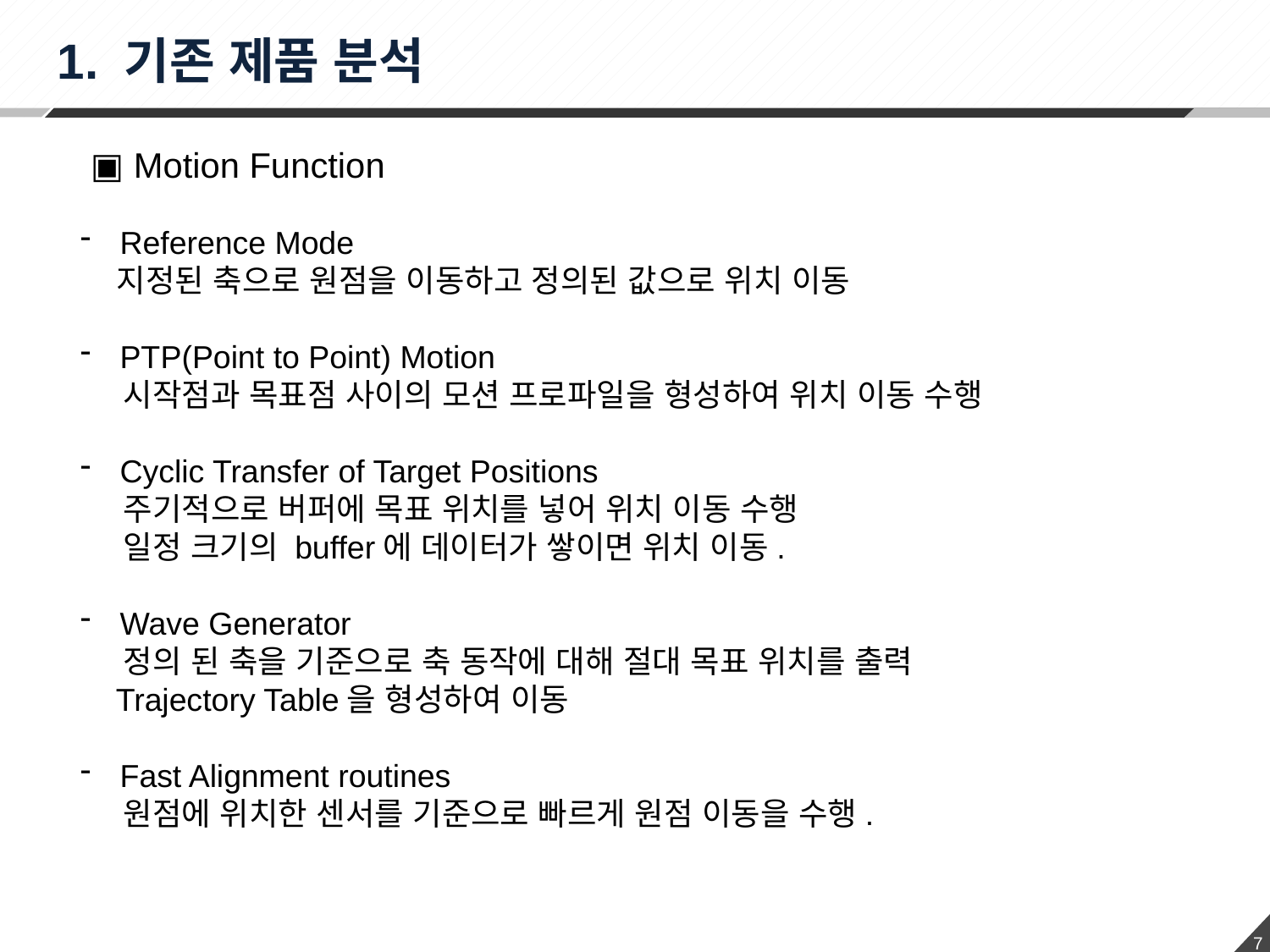

1. 기존 제품 분석
▣ Motion Function
Reference Mode
    지정된 축으로 원점을 이동하고 정의된 값으로 위치 이동

PTP(Point to Point) Motion
    시작점과 목표점 사이의 모션 프로파일을 형성하여 위치 이동 수행

Cyclic Transfer of Target Positions
    주기적으로 버퍼에 목표 위치를 넣어 위치 이동 수행
    일정 크기의 buffer에 데이터가 쌓이면 위치 이동.

Wave Generator
    정의 된 축을 기준으로 축 동작에 대해 절대 목표 위치를 출력
    Trajectory Table을 형성하여 이동

Fast Alignment routines
    원점에 위치한 센서를 기준으로 빠르게 원점 이동을 수행.